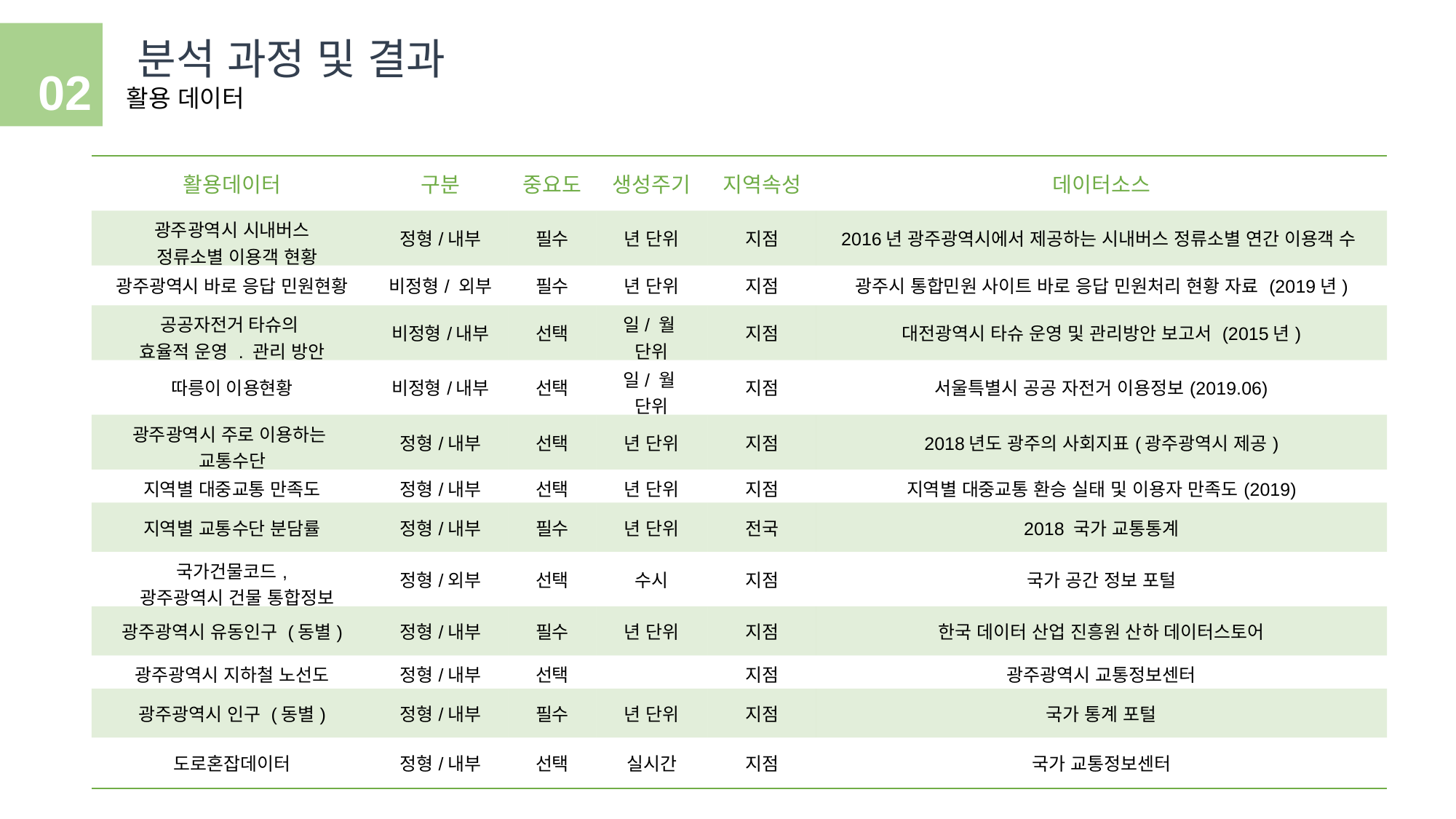

분석 과정 및 결과
활용 데이터
02
| 활용데이터 | 구분 | 중요도 | 생성주기 | 지역속성 | 데이터소스 |
| --- | --- | --- | --- | --- | --- |
| 광주광역시 시내버스 정류소별 이용객 현황 | 정형/내부 | 필수 | 년 단위 | 지점 | 2016년 광주광역시에서 제공하는 시내버스 정류소별 연간 이용객 수 |
| 광주광역시 바로 응답 민원현황 | 비정형/ 외부 | 필수 | 년 단위 | 지점 | 광주시 통합민원 사이트 바로 응답 민원처리 현황 자료 (2019년) |
| 공공자전거 타슈의 효율적 운영 . 관리 방안 | 비정형/내부 | 선택 | 일/ 월 단위 | 지점 | 대전광역시 타슈 운영 및 관리방안 보고서 (2015년) |
| 따릉이 이용현황 | 비정형/내부 | 선택 | 일/ 월 단위 | 지점 | 서울특별시 공공 자전거 이용정보(2019.06) |
| 광주광역시 주로 이용하는 교통수단 | 정형/내부 | 선택 | 년 단위 | 지점 | 2018년도 광주의 사회지표(광주광역시 제공) |
| 지역별 대중교통 만족도 | 정형/내부 | 선택 | 년 단위 | 지점 | 지역별 대중교통 환승 실태 및 이용자 만족도(2019) |
| 지역별 교통수단 분담률 | 정형/내부 | 필수 | 년 단위 | 전국 | 2018 국가 교통통계 |
| 국가건물코드, 광주광역시 건물 통합정보 | 정형/외부 | 선택 | 수시 | 지점 | 국가 공간 정보 포털 |
| 광주광역시 유동인구 (동별) | 정형/내부 | 필수 | 년 단위 | 지점 | 한국 데이터 산업 진흥원 산하 데이터스토어 |
| 광주광역시 지하철 노선도 | 정형/내부 | 선택 |  | 지점 | 광주광역시 교통정보센터 |
| 광주광역시 인구 (동별) | 정형/내부 | 필수 | 년 단위 | 지점 | 국가 통계 포털 |
| 도로혼잡데이터 | 정형/내부 | 선택 | 실시간 | 지점 | 국가 교통정보센터 |